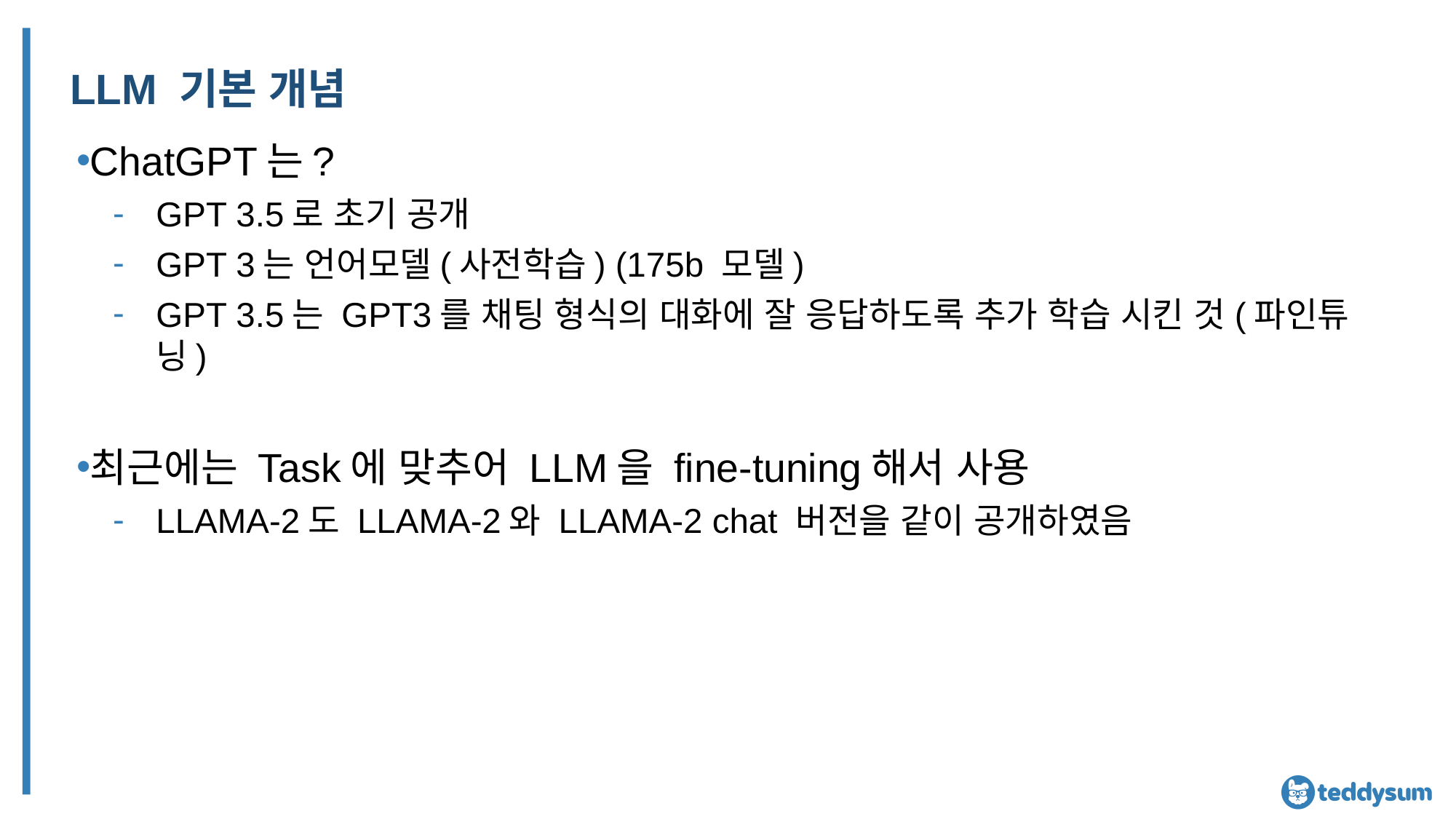

# LLM 기본 개념
ChatGPT는?
GPT 3.5로 초기 공개
GPT 3는 언어모델(사전학습) (175b 모델)
GPT 3.5는 GPT3를 채팅 형식의 대화에 잘 응답하도록 추가 학습 시킨 것(파인튜닝)

최근에는 Task에 맞추어 LLM을 fine-tuning해서 사용
LLAMA-2도 LLAMA-2와 LLAMA-2 chat 버전을 같이 공개하였음